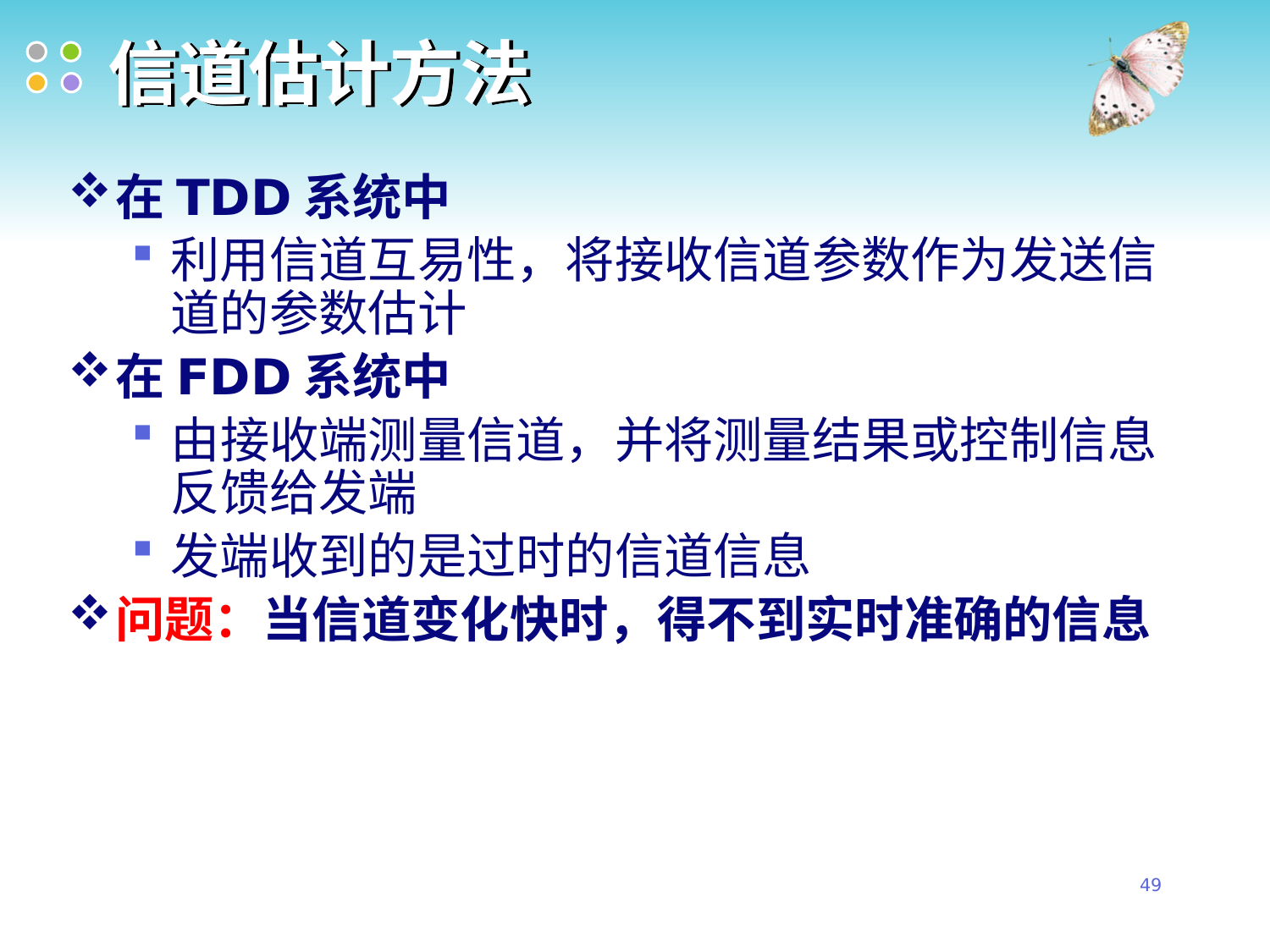

# 信道估计方法
在TDD系统中
利用信道互易性，将接收信道参数作为发送信道的参数估计
在FDD系统中
由接收端测量信道，并将测量结果或控制信息反馈给发端
发端收到的是过时的信道信息
问题：当信道变化快时，得不到实时准确的信息
49